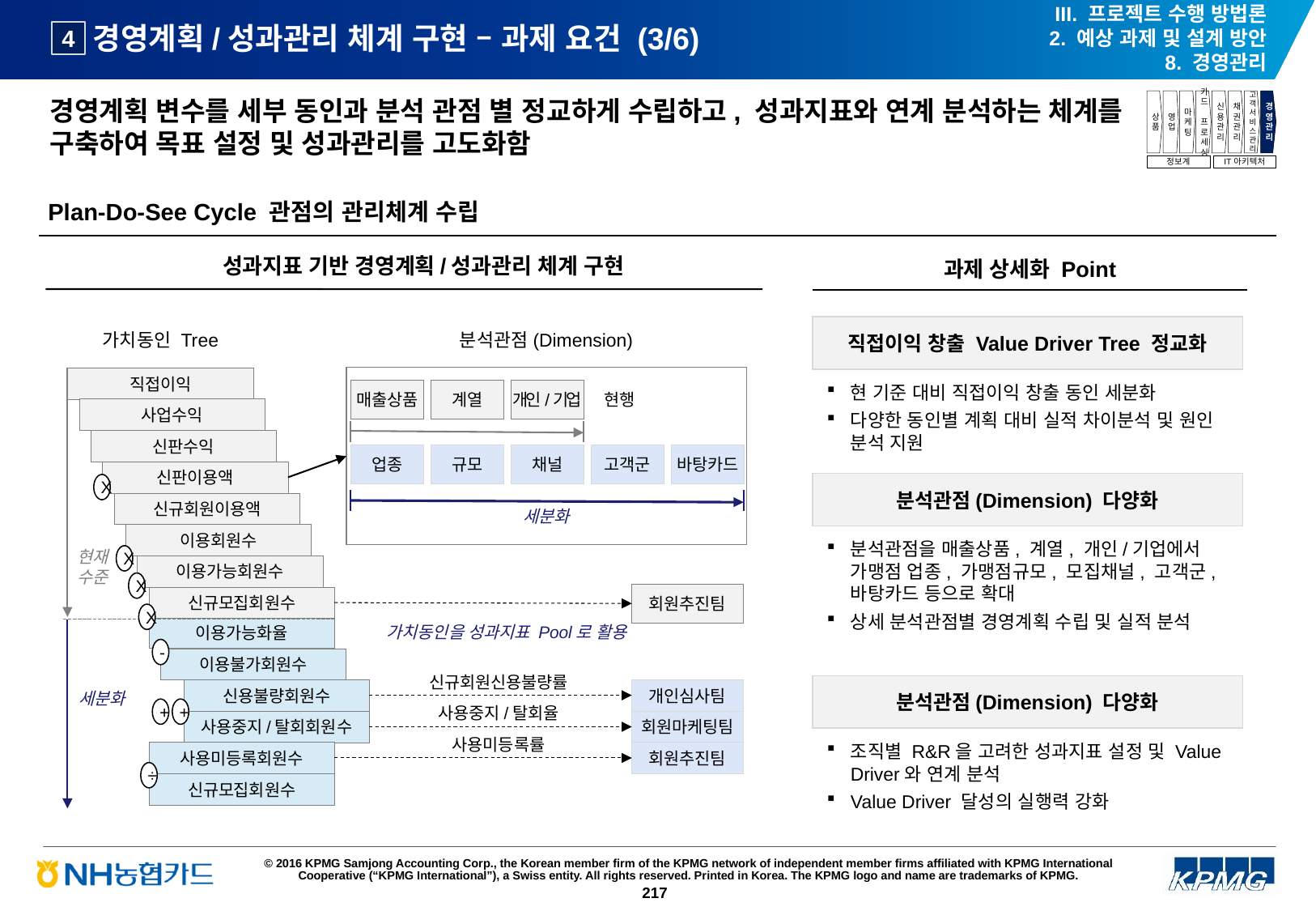

III. 프로젝트 수행 방법론
2. 예상 과제 및 설계 방안
8. 경영관리
# 경영계획/성과관리 체계 구현 – 과제 요건 (3/6)
4
경영계획 변수를 세부 동인과 분석 관점 별 정교하게 수립하고, 성과지표와 연계 분석하는 체계를 구축하여 목표 설정 및 성과관리를 고도화함
상품
영업
마케팅
카드
프로세싱
신용관리
채권관리
고객서비스관리
경영관리
정보계
IT아키텍처
Plan-Do-See Cycle 관점의 관리체계 수립
성과지표 기반 경영계획/성과관리 체계 구현
과제 상세화 Point
직접이익 창출 Value Driver Tree 정교화
가치동인 Tree
분석관점(Dimension)

직접이익
매출상품
계열
개인/기업
현행
사업수익
신판수익
업종
규모
채널
고객군
바탕카드
신판이용액
X
신규회원이용액
세분화
이용회원수
현재
수준
X
이용가능회원수
X
회원추진팀
신규모집회원수
X
이용가능화율
가치동인을 성과지표 Pool로 활용
-
이용불가회원수
신규회원신용불량률
신용불량회원수
개인심사팀
세분화
사용중지/탈회율
+
+
사용중지/탈회회원수
회원마케팅팀
사용미등록률
사용미등록회원수
회원추진팀
÷
신규모집회원수
현 기준 대비 직접이익 창출 동인 세분화
다양한 동인별 계획 대비 실적 차이분석 및 원인 분석 지원
분석관점(Dimension) 다양화
분석관점을 매출상품, 계열, 개인/기업에서 가맹점 업종, 가맹점규모, 모집채널, 고객군, 바탕카드 등으로 확대
상세 분석관점별 경영계획 수립 및 실적 분석
분석관점(Dimension) 다양화
조직별 R&R을 고려한 성과지표 설정 및 Value Driver와 연계 분석
Value Driver 달성의 실행력 강화